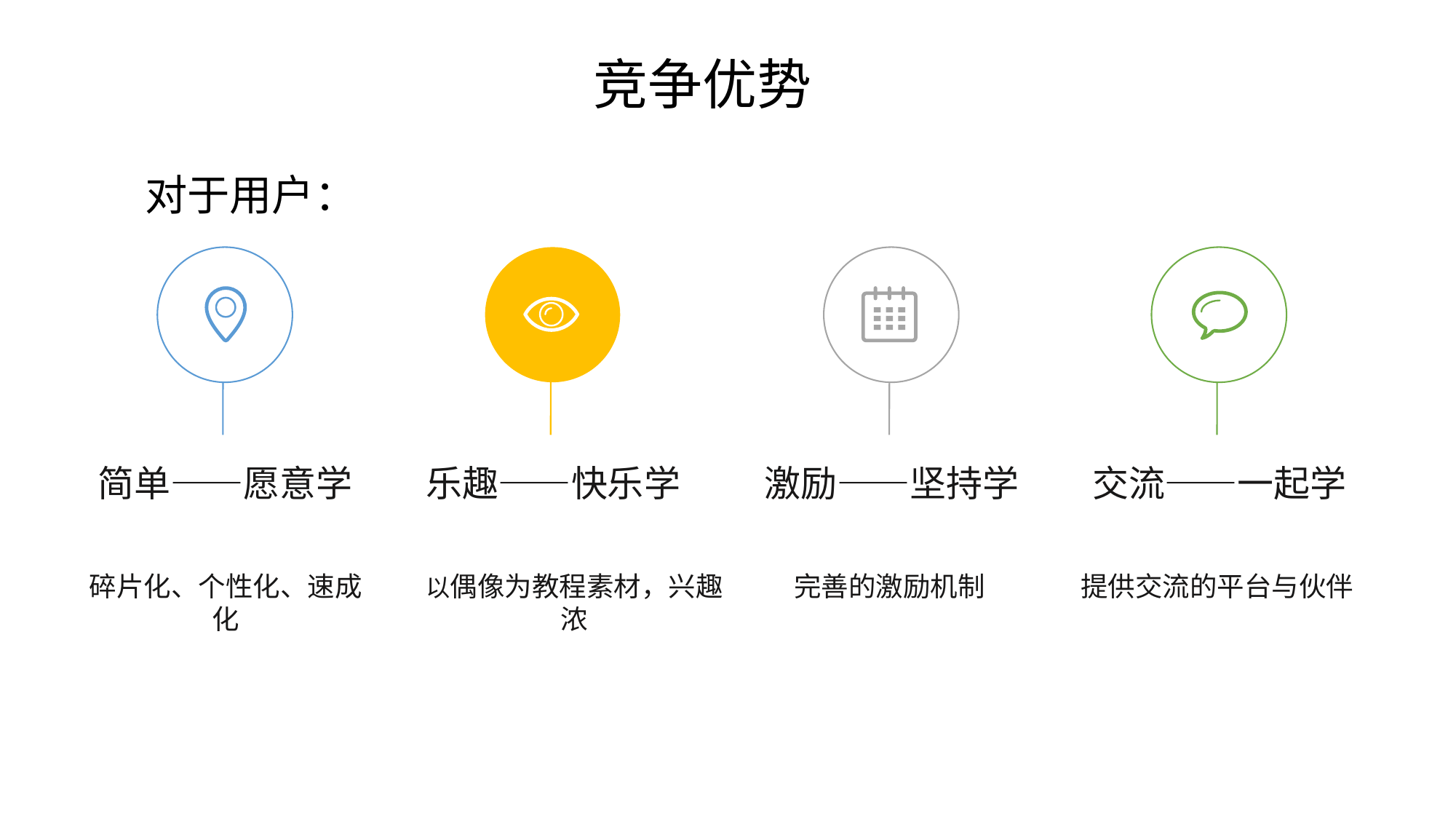

竞争优势

对于用户：

简单——愿意学
碎片化、个性化、速成化

乐趣——快乐学

激励——坚持学

交流——一起学
以偶像为教程素材，兴趣浓

完善的激励机制
提供交流的平台与伙伴